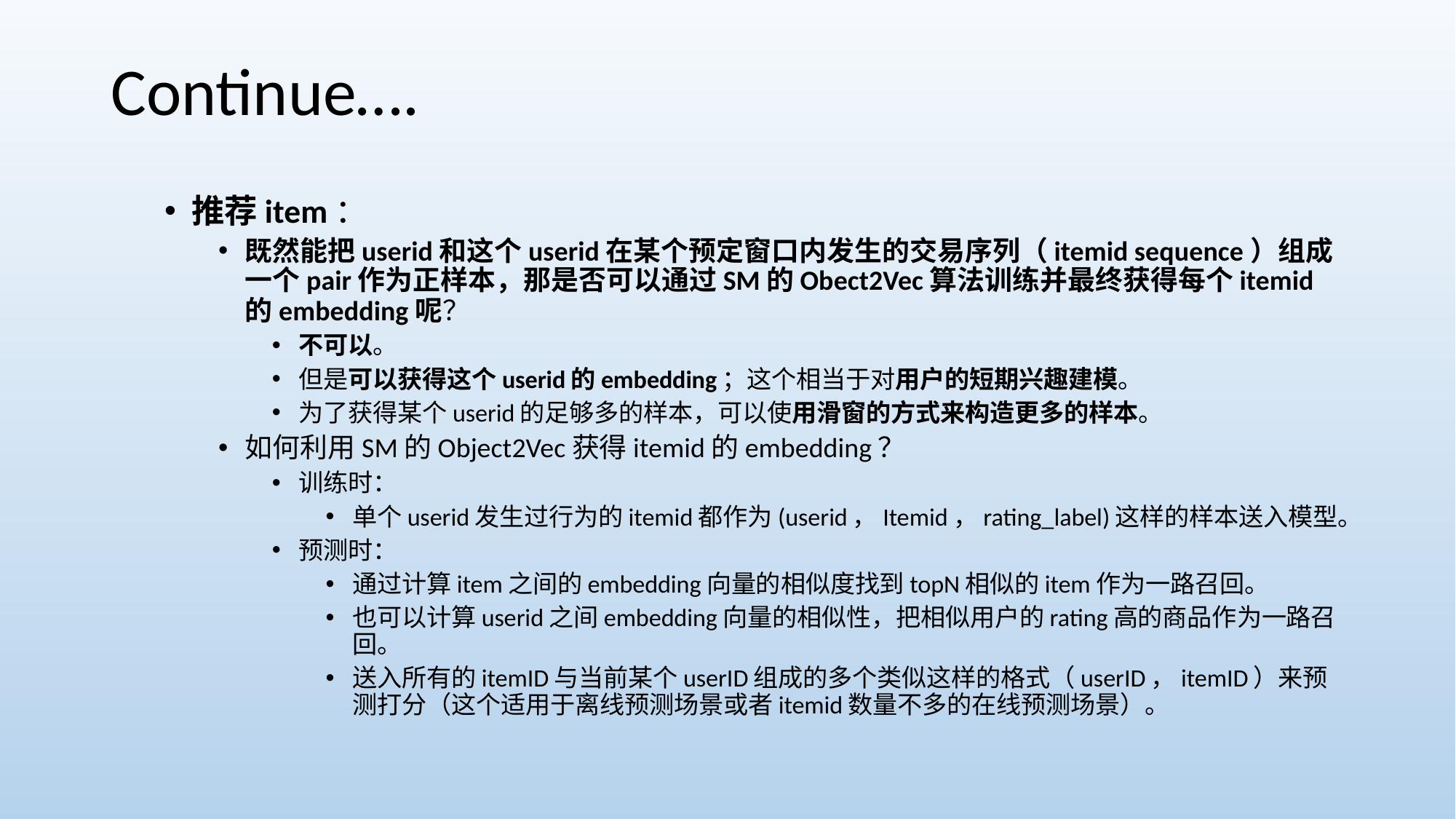

# Continue….
推荐item：
既然能把userid和这个userid在某个预定窗口内发生的交易序列（itemid sequence）组成一个pair作为正样本，那是否可以通过SM的Obect2Vec算法训练并最终获得每个itemid的embedding呢？
不可以。
但是可以获得这个userid的embedding；这个相当于对用户的短期兴趣建模。
为了获得某个userid的足够多的样本，可以使用滑窗的方式来构造更多的样本。
如何利用SM的Object2Vec获得itemid的embedding？
训练时：
单个userid发生过行为的itemid都作为(userid，Itemid，rating_label)这样的样本送入模型。
预测时：
通过计算item之间的embedding向量的相似度找到topN相似的item作为一路召回。
也可以计算userid之间embedding向量的相似性，把相似用户的rating高的商品作为一路召回。
送入所有的itemID与当前某个userID组成的多个类似这样的格式（userID，itemID）来预测打分（这个适用于离线预测场景或者itemid数量不多的在线预测场景）。